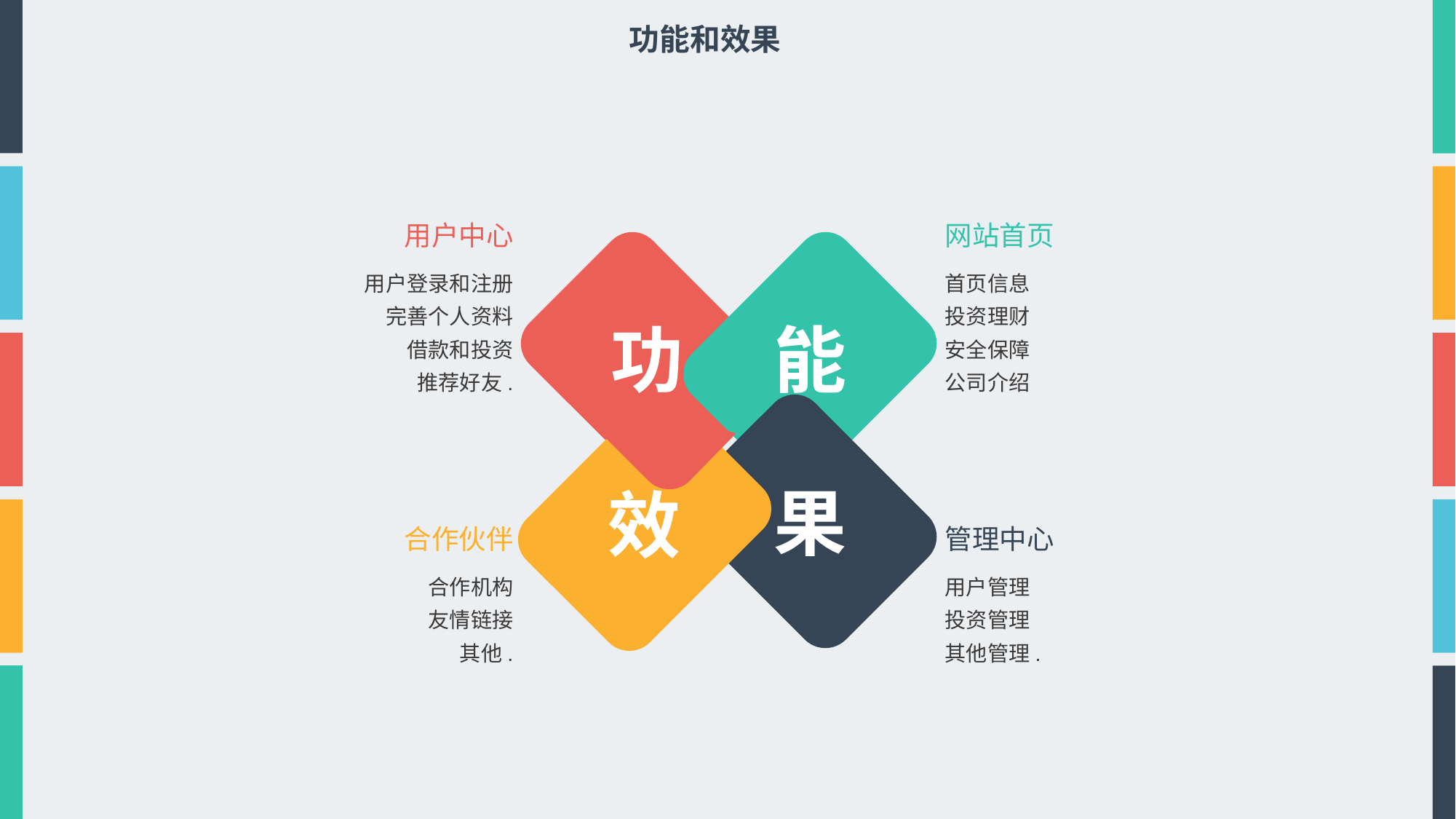

功能和效果

用户中心
网站首页

用户登录和注册
完善个人资料
借款和投资
推荐好友.
首页信息
投资理财
安全保障
公司介绍

功
能

果
效

合作伙伴
管理中心
合作机构
友情链接
其他.
用户管理
投资管理
其他管理.